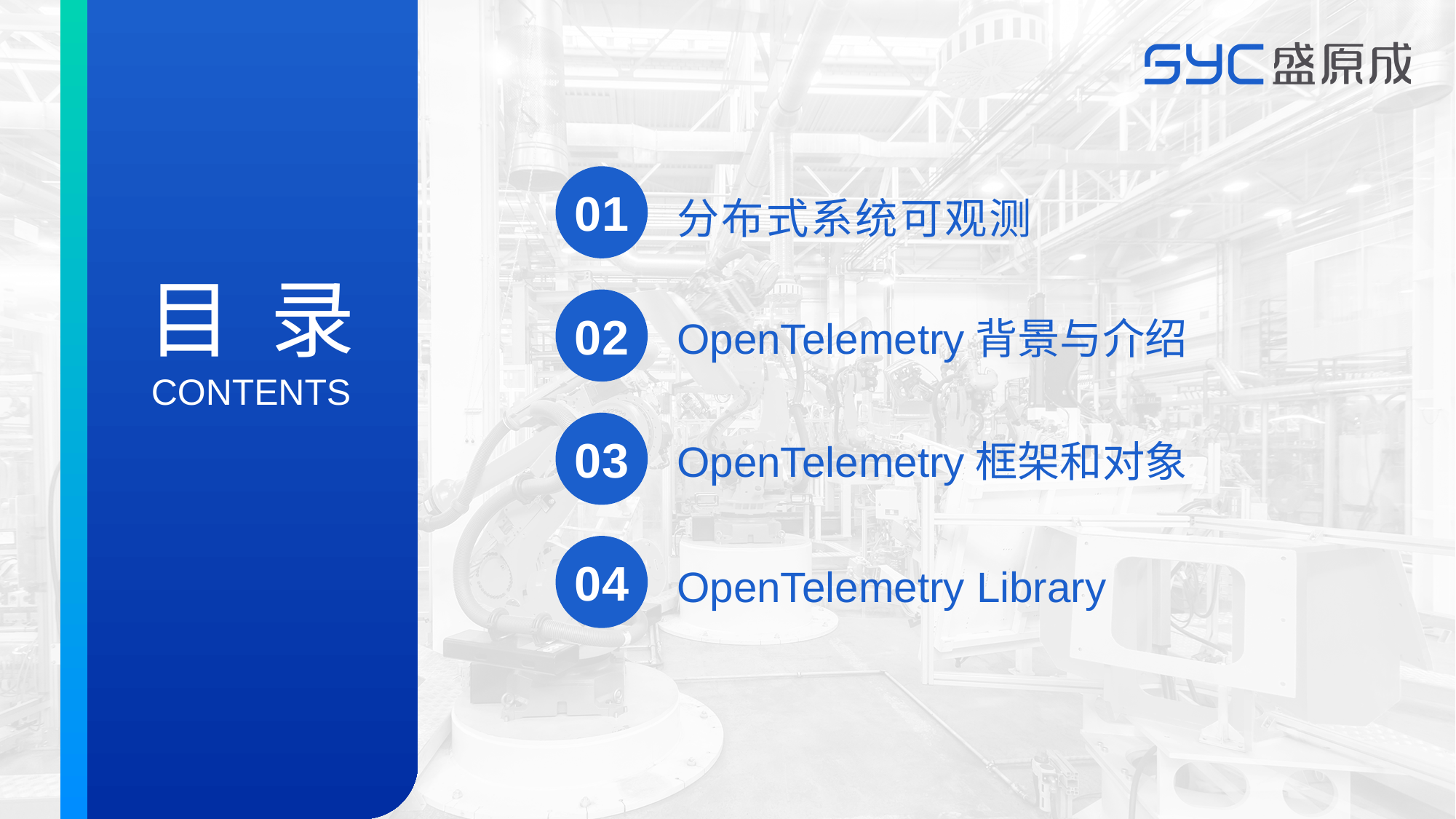

01
分布式系统可观测

02
OpenTelemetry背景与介绍

03
OpenTelemetry框架和对象

04
OpenTelemetry Library